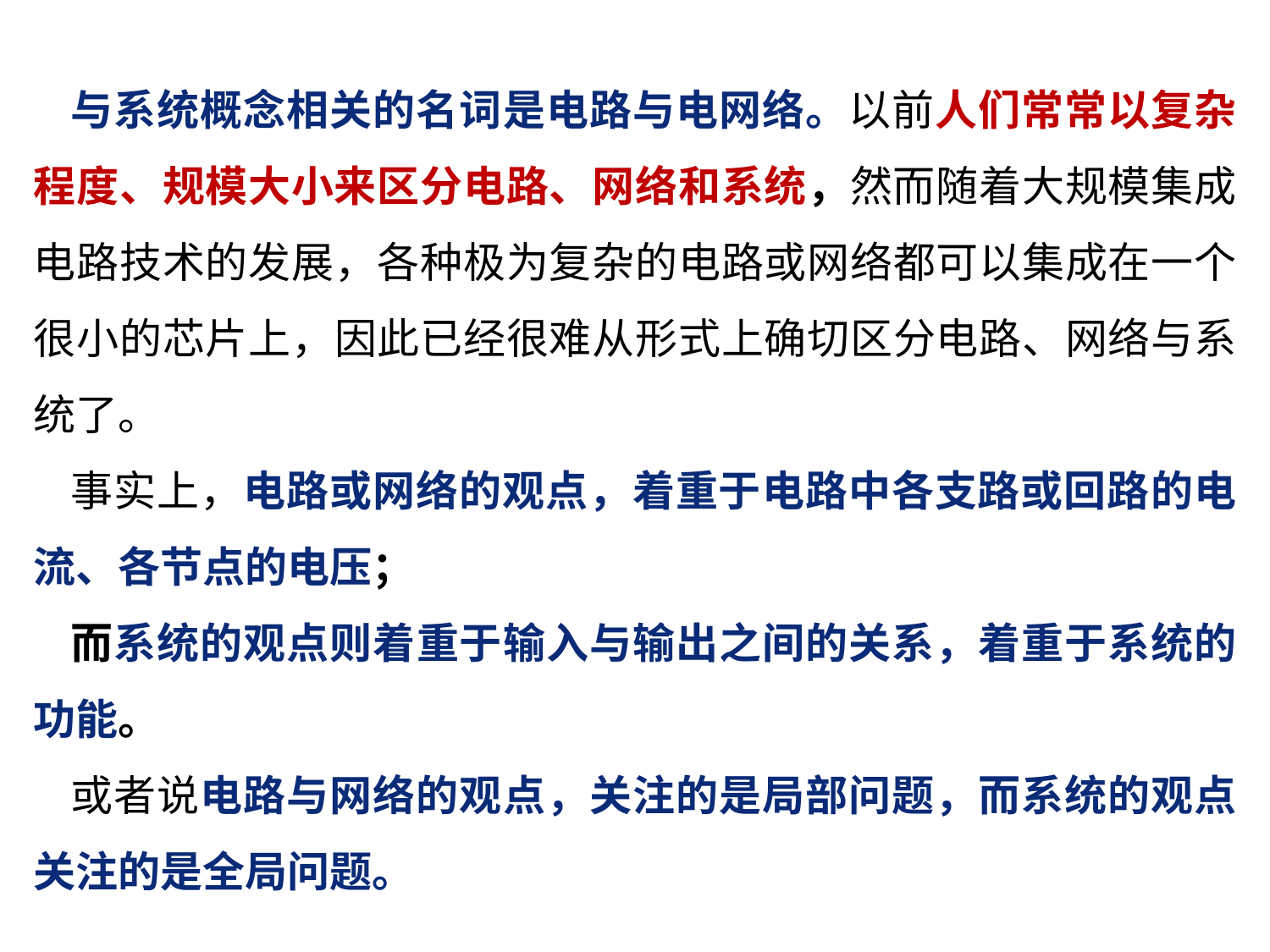

与系统概念相关的名词是电路与电网络。以前人们常常以复杂程度、规模大小来区分电路、网络和系统，然而随着大规模集成电路技术的发展，各种极为复杂的电路或网络都可以集成在一个很小的芯片上，因此已经很难从形式上确切区分电路、网络与系统了。
事实上，电路或网络的观点，着重于电路中各支路或回路的电流、各节点的电压；
而系统的观点则着重于输入与输出之间的关系，着重于系统的功能。
或者说电路与网络的观点，关注的是局部问题，而系统的观点关注的是全局问题。